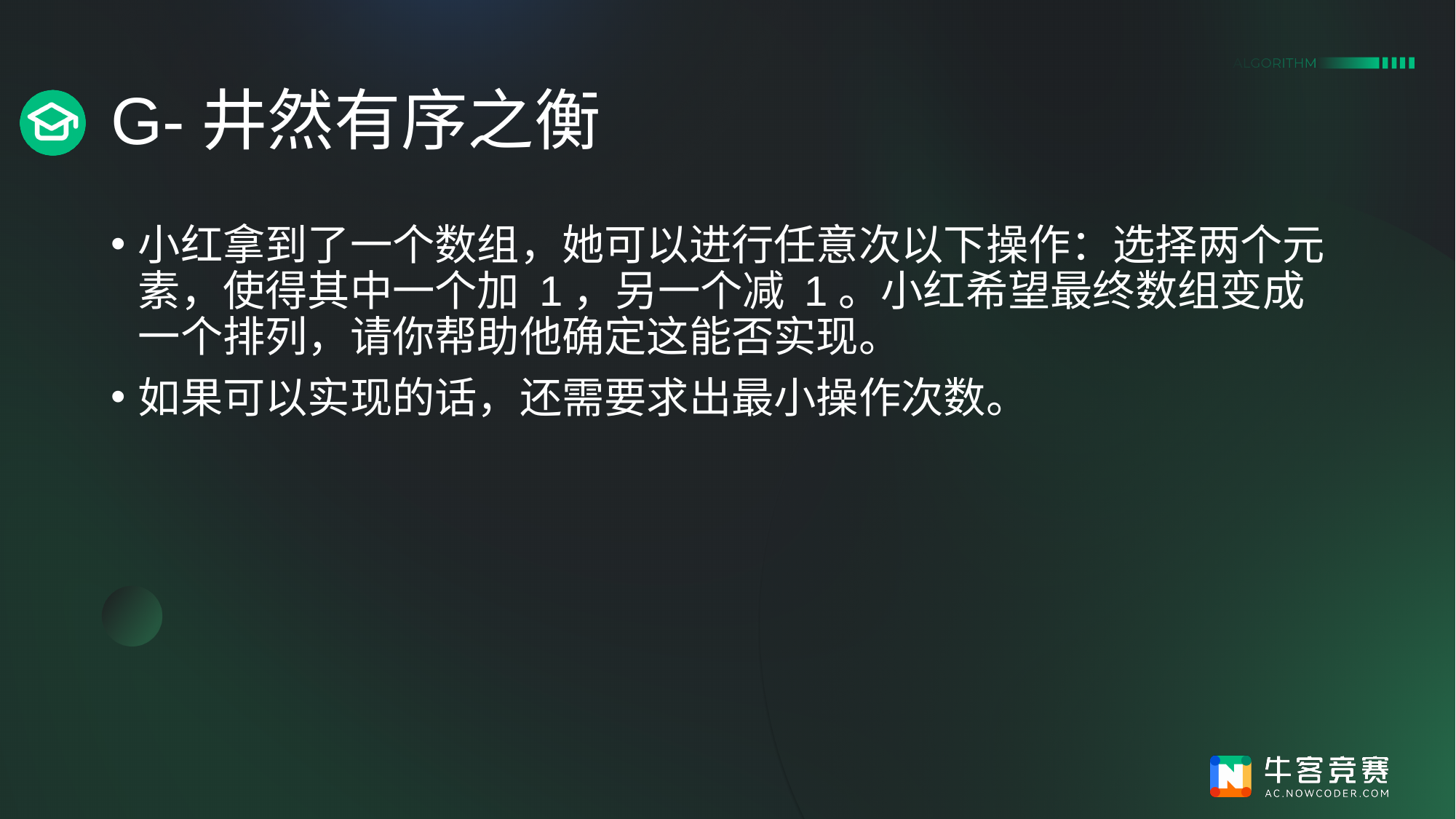

# G-井然有序之衡
小红拿到了一个数组，她可以进行任意次以下操作：选择两个元素，使得其中一个加 1，另一个减 1。小红希望最终数组变成一个排列，请你帮助他确定这能否实现。
如果可以实现的话，还需要求出最小操作次数。